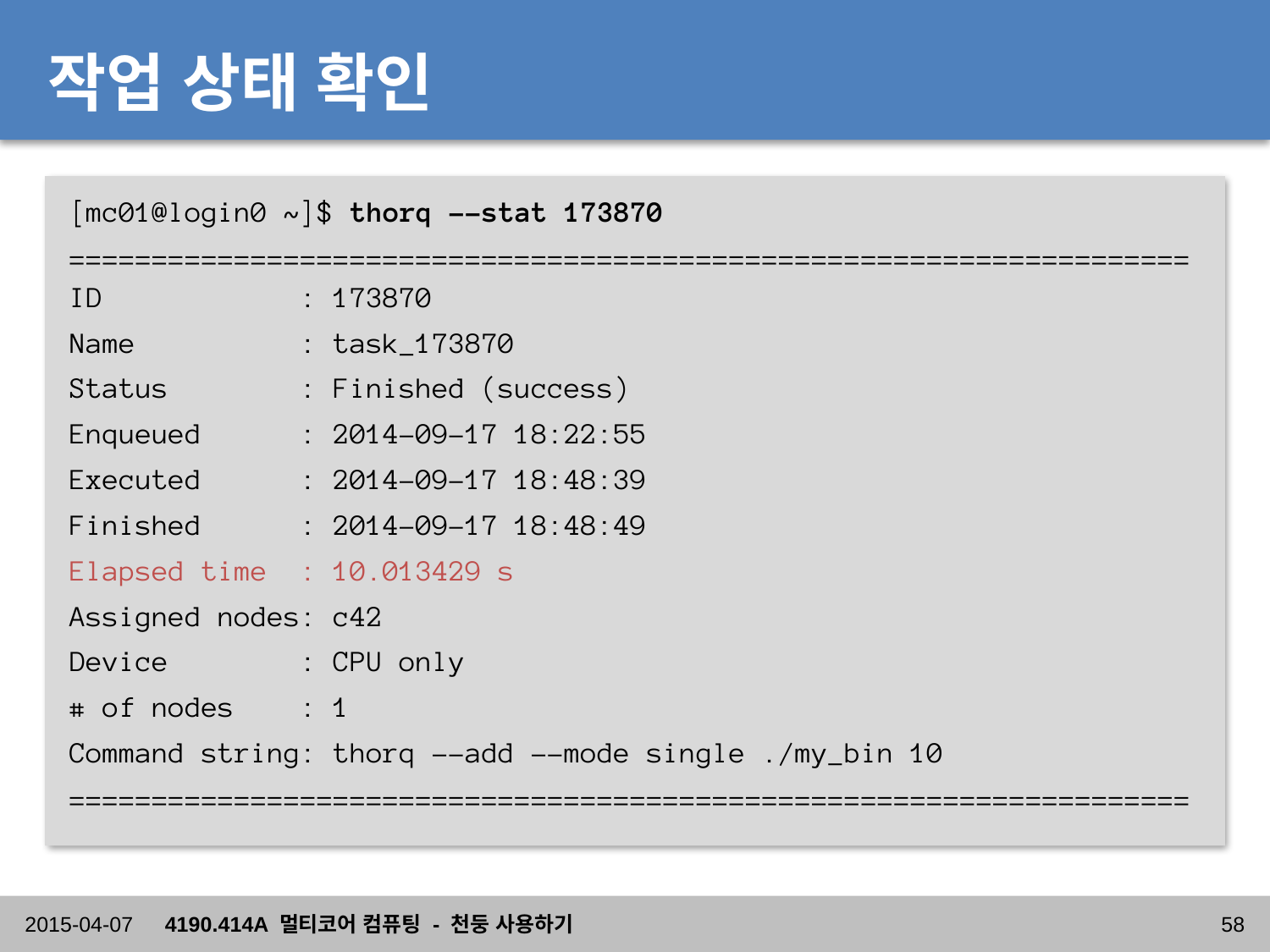

# 작업 상태 확인
[mc01@login0 ~]$ thorq --stat 173870
====================================================================ID            : 173870
Name          : task_173870
Status        : Finished (success)
Enqueued      : 2014-09-17 18:22:55
Executed      : 2014-09-17 18:48:39
Finished      : 2014-09-17 18:48:49
Elapsed time  : 10.013429 s
Assigned nodes: c42
Device        : CPU only
# of nodes    : 1
Command string: thorq --add --mode single ./my_bin 10
====================================================================
2015-04-07
4190.414A 멀티코어 컴퓨팅 - 천둥 사용하기
58